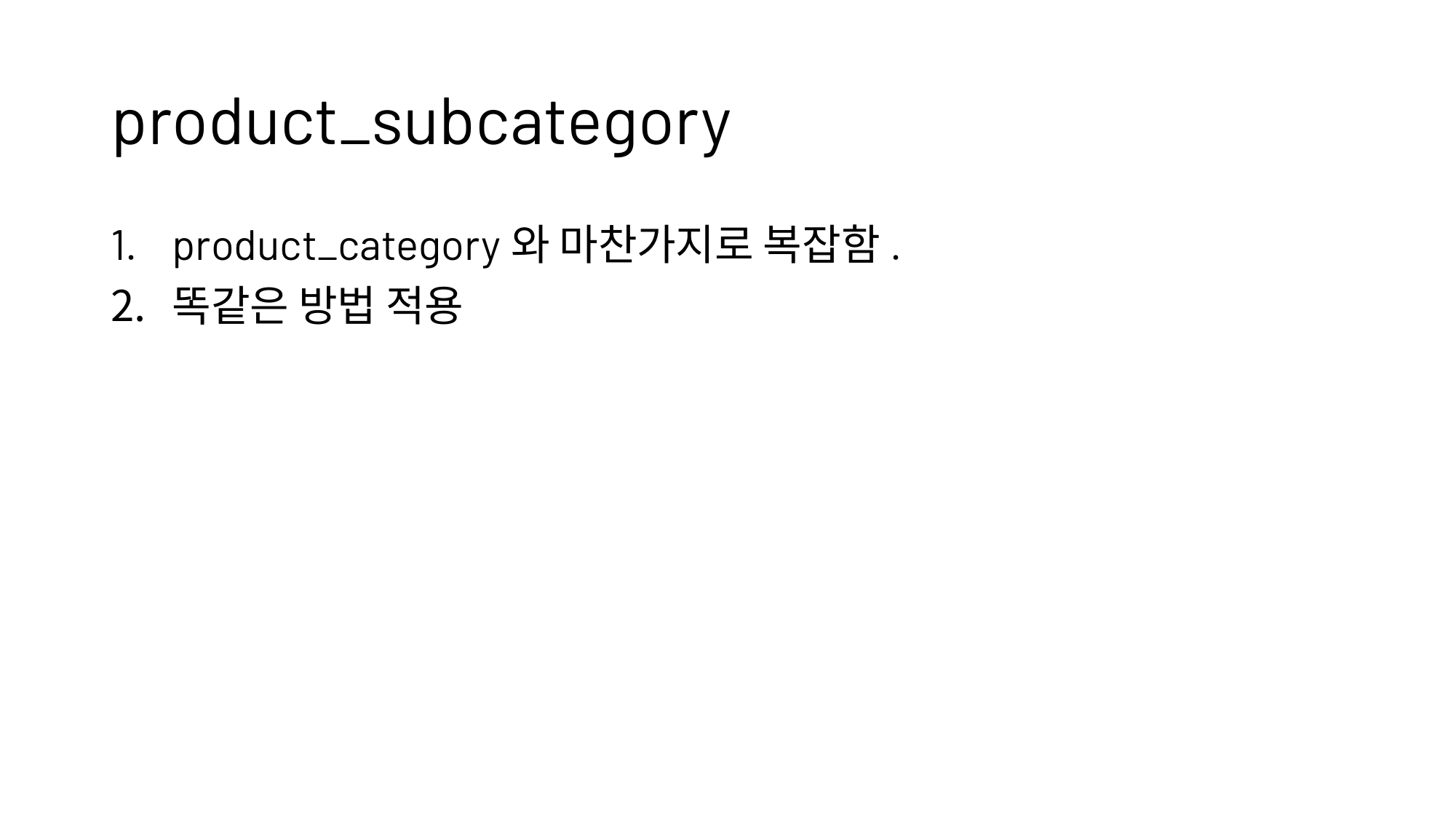

# product_subcategory
product_category와 마찬가지로 복잡함.
똑같은 방법 적용